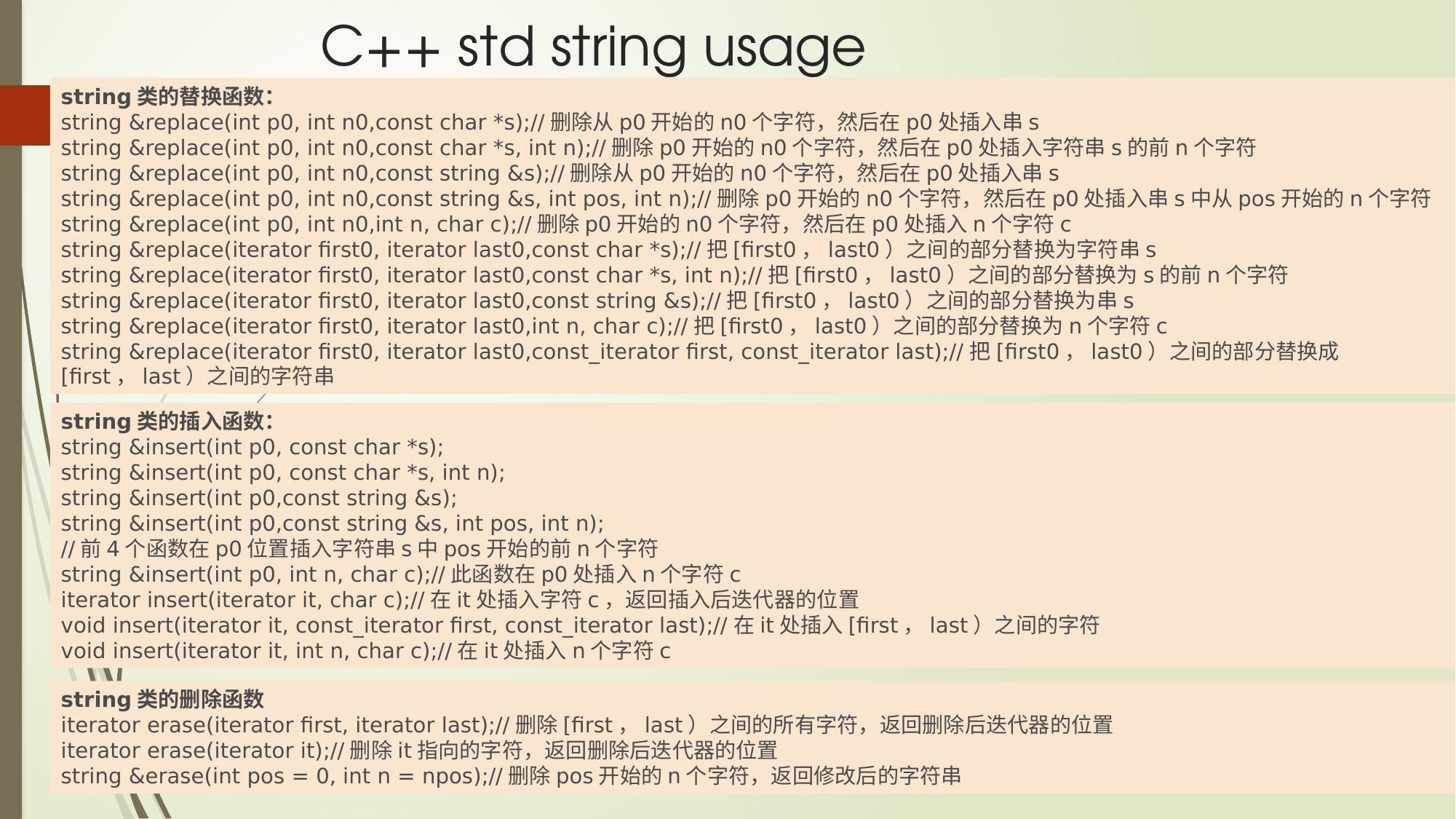

# C++ std string usage
string类的替换函数： 
string &replace(int p0, int n0,const char *s);//删除从p0开始的n0个字符，然后在p0处插入串s
string &replace(int p0, int n0,const char *s, int n);//删除p0开始的n0个字符，然后在p0处插入字符串s的前n个字符
string &replace(int p0, int n0,const string &s);//删除从p0开始的n0个字符，然后在p0处插入串s
string &replace(int p0, int n0,const string &s, int pos, int n);//删除p0开始的n0个字符，然后在p0处插入串s中从pos开始的n个字符
string &replace(int p0, int n0,int n, char c);//删除p0开始的n0个字符，然后在p0处插入n个字符c
string &replace(iterator first0, iterator last0,const char *s);//把[first0，last0）之间的部分替换为字符串s
string &replace(iterator first0, iterator last0,const char *s, int n);//把[first0，last0）之间的部分替换为s的前n个字符
string &replace(iterator first0, iterator last0,const string &s);//把[first0，last0）之间的部分替换为串s
string &replace(iterator first0, iterator last0,int n, char c);//把[first0，last0）之间的部分替换为n个字符c
string &replace(iterator first0, iterator last0,const_iterator first, const_iterator last);//把[first0，last0）之间的部分替换成[first，last）之间的字符串
string类的插入函数： 
string &insert(int p0, const char *s);
string &insert(int p0, const char *s, int n);
string &insert(int p0,const string &s);
string &insert(int p0,const string &s, int pos, int n);
//前4个函数在p0位置插入字符串s中pos开始的前n个字符
string &insert(int p0, int n, char c);//此函数在p0处插入n个字符c
iterator insert(iterator it, char c);//在it处插入字符c，返回插入后迭代器的位置
void insert(iterator it, const_iterator first, const_iterator last);//在it处插入[first，last）之间的字符
void insert(iterator it, int n, char c);//在it处插入n个字符c
string类的删除函数 
iterator erase(iterator first, iterator last);//删除[first，last）之间的所有字符，返回删除后迭代器的位置
iterator erase(iterator it);//删除it指向的字符，返回删除后迭代器的位置
string &erase(int pos = 0, int n = npos);//删除pos开始的n个字符，返回修改后的字符串